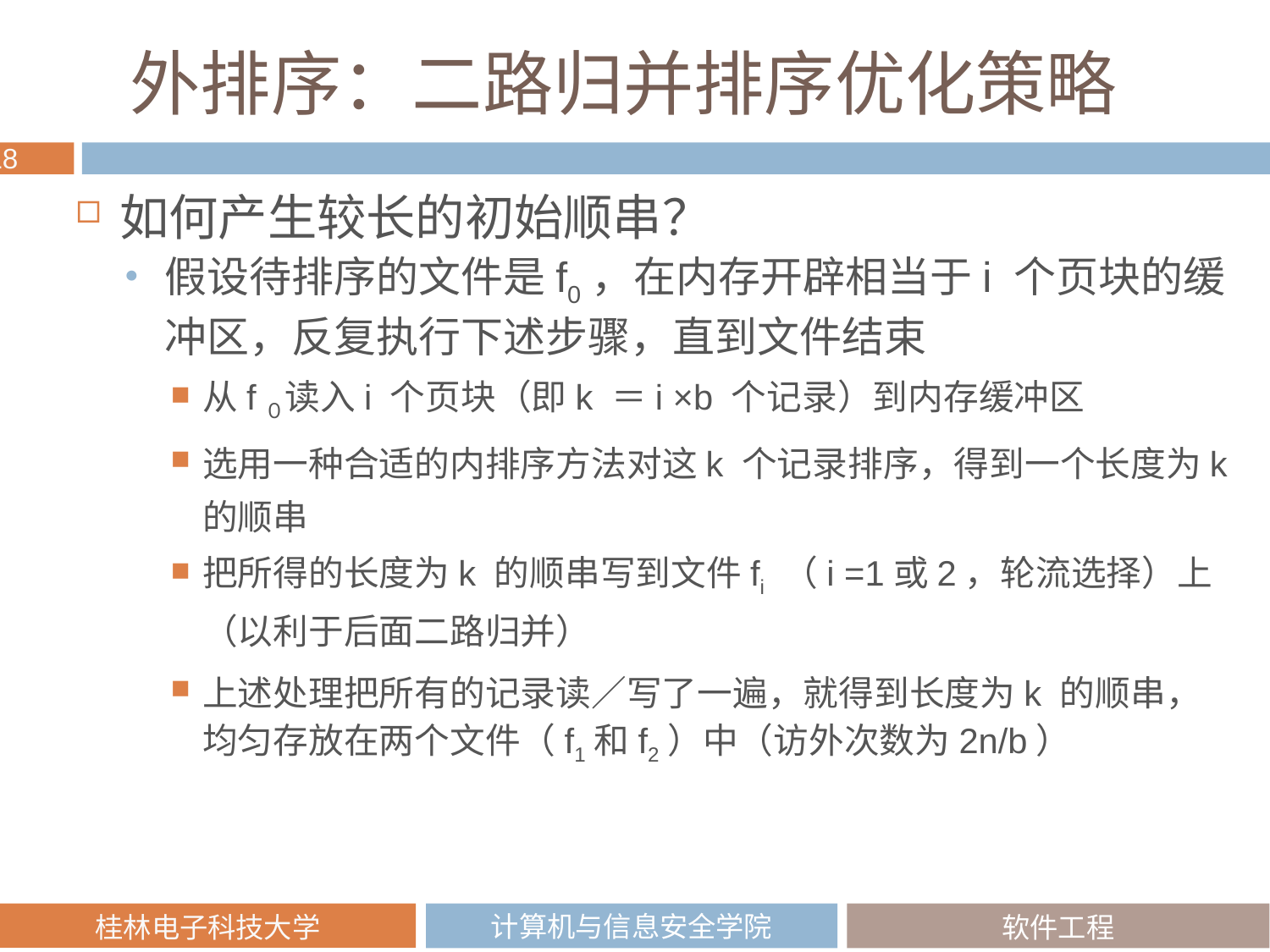

# 外排序：二路归并排序优化策略
如何产生较长的初始顺串？
假设待排序的文件是f0，在内存开辟相当于i 个页块的缓冲区，反复执行下述步骤，直到文件结束
从f０读入i 个页块（即k ＝i ×b 个记录）到内存缓冲区
选用一种合适的内排序方法对这k 个记录排序，得到一个长度为k 的顺串
把所得的长度为k 的顺串写到文件fi （i =1或2，轮流选择）上（以利于后面二路归并）
上述处理把所有的记录读／写了一遍，就得到长度为k 的顺串，均匀存放在两个文件（f1和f2）中（访外次数为2n/b）